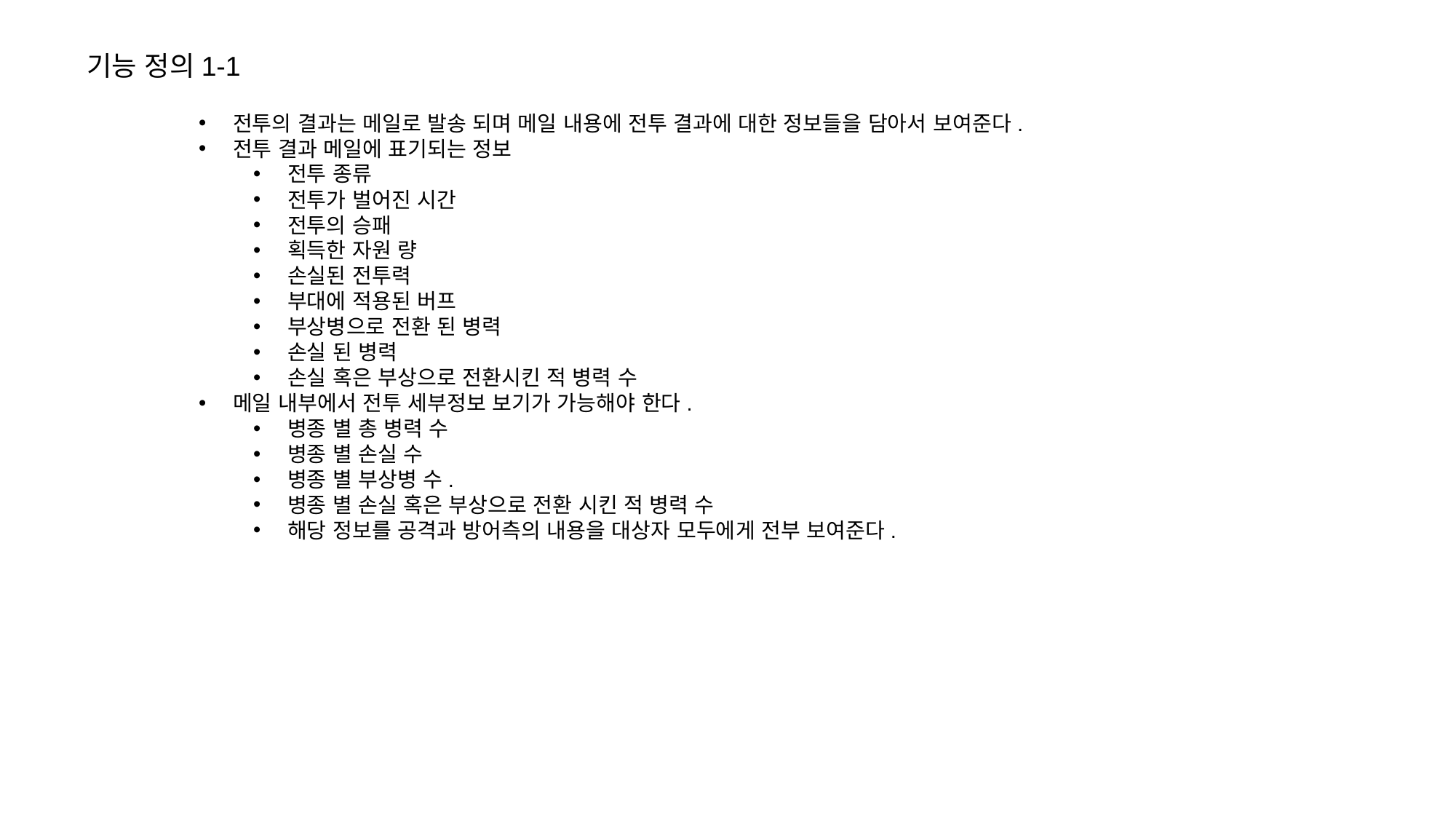

기능 정의1-1
전투의 결과는 메일로 발송 되며 메일 내용에 전투 결과에 대한 정보들을 담아서 보여준다.
전투 결과 메일에 표기되는 정보
전투 종류
전투가 벌어진 시간
전투의 승패
획득한 자원 량
손실된 전투력
부대에 적용된 버프
부상병으로 전환 된 병력
손실 된 병력
손실 혹은 부상으로 전환시킨 적 병력 수
메일 내부에서 전투 세부정보 보기가 가능해야 한다.
병종 별 총 병력 수
병종 별 손실 수
병종 별 부상병 수.
병종 별 손실 혹은 부상으로 전환 시킨 적 병력 수
해당 정보를 공격과 방어측의 내용을 대상자 모두에게 전부 보여준다.